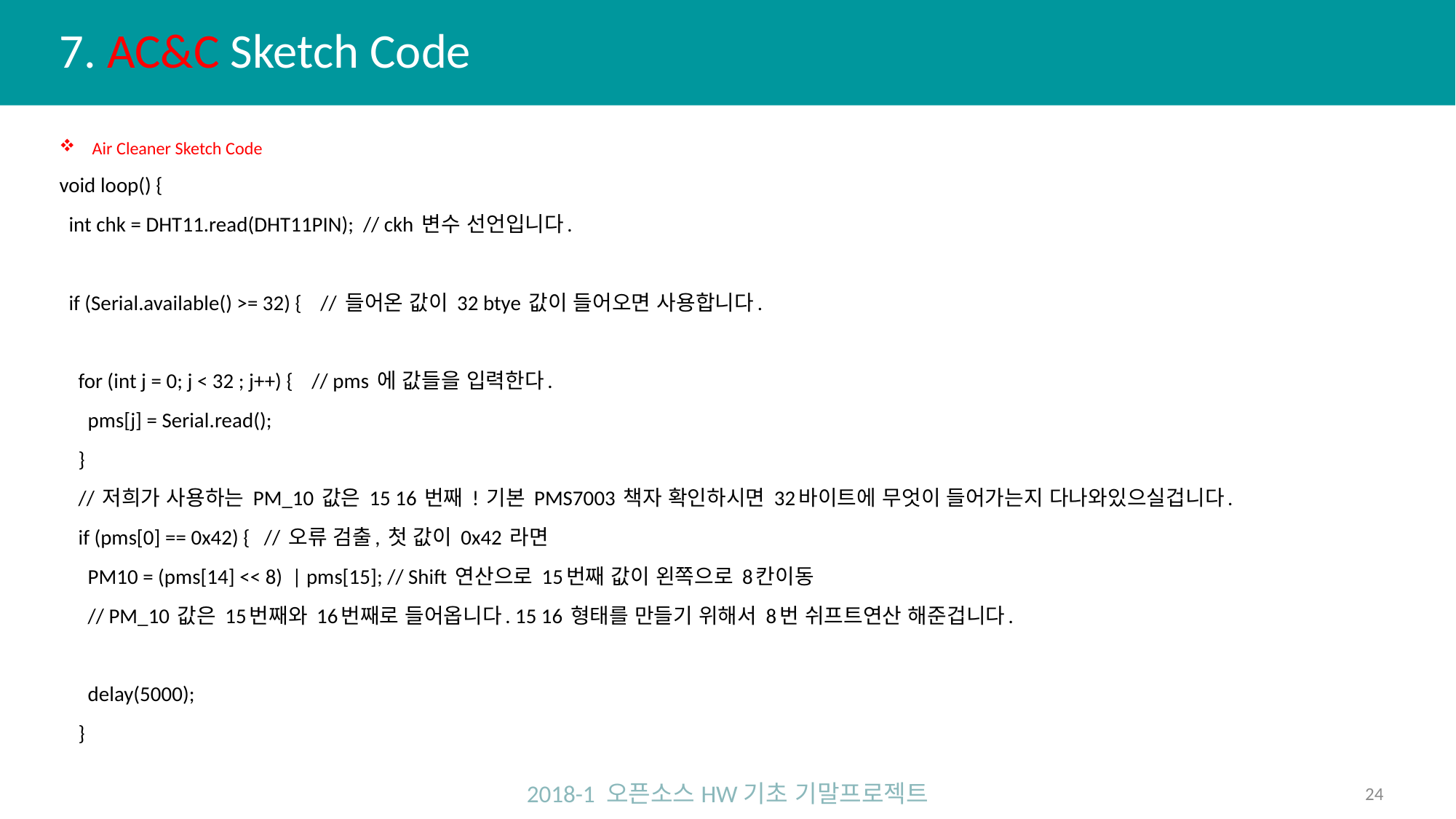

# 7. AC&C Sketch Code
 Air Cleaner Sketch Code
void loop() {
  int chk = DHT11.read(DHT11PIN);  // ckh 변수 선언입니다.

  if (Serial.available() >= 32) {    // 들어온 값이 32 btye 값이 들어오면 사용합니다.

    for (int j = 0; j < 32 ; j++) {    // pms 에 값들을 입력한다.
      pms[j] = Serial.read();
    }
    // 저희가 사용하는 PM_10 값은 15 16 번째 ! 기본 PMS7003 책자 확인하시면 32바이트에 무엇이 들어가는지 다나와있으실겁니다.
    if (pms[0] == 0x42) {   // 오류 검출, 첫 값이 0x42 라면
      PM10 = (pms[14] << 8)  | pms[15]; // Shift 연산으로 15번째 값이 왼쪽으로 8칸이동
      // PM_10 값은 15번째와 16번째로 들어옵니다. 15 16 형태를 만들기 위해서 8번 쉬프트연산 해준겁니다.

      delay(5000);
    }
2018-1 오픈소스HW기초 기말프로젝트
24